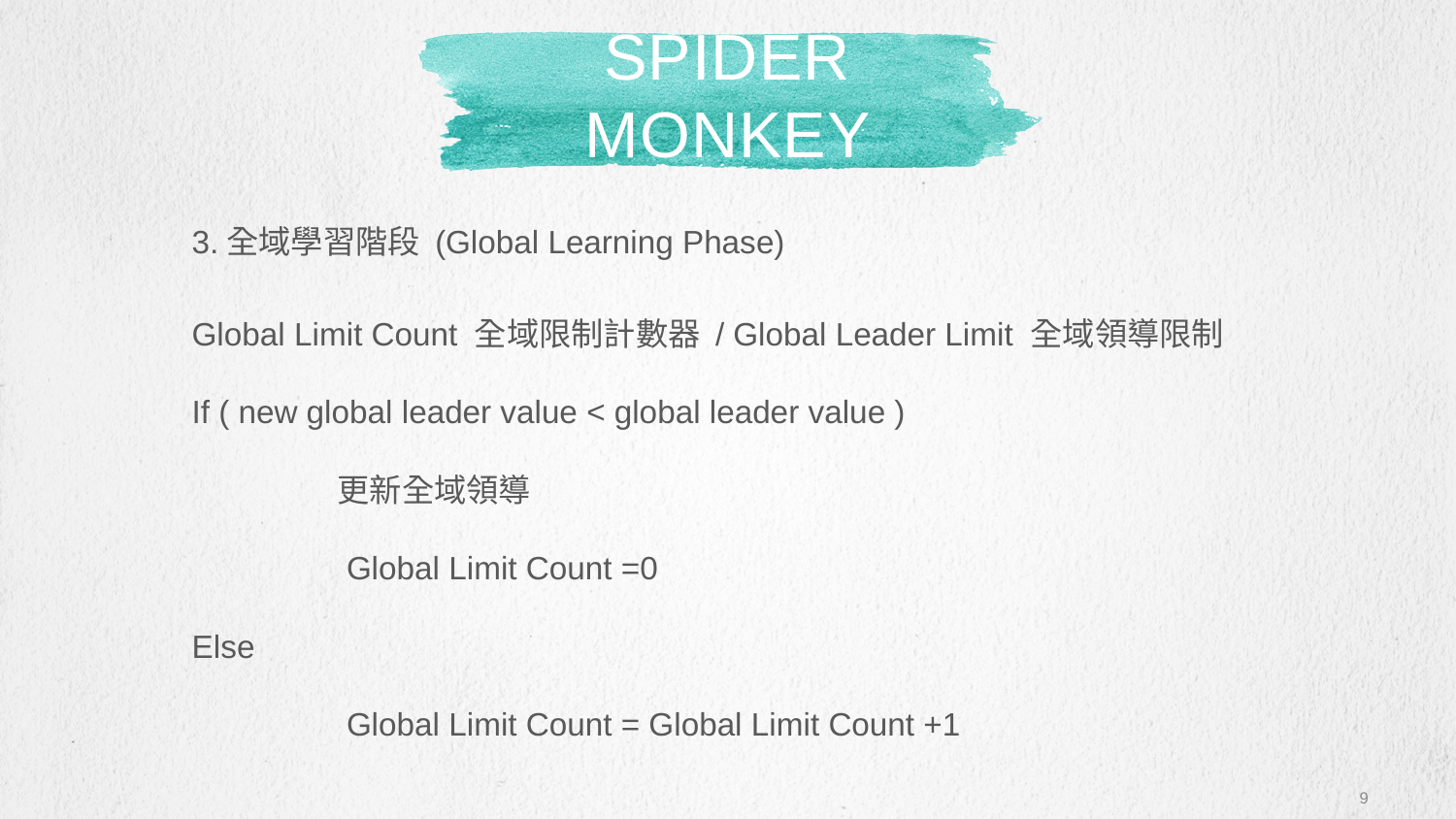

# Spider monkey
3.全域學習階段 (Global Learning Phase)
Global Limit Count 全域限制計數器 / Global Leader Limit 全域領導限制
If ( new global leader value < global leader value )
	更新全域領導
	 Global Limit Count =0
Else
	 Global Limit Count = Global Limit Count +1
9